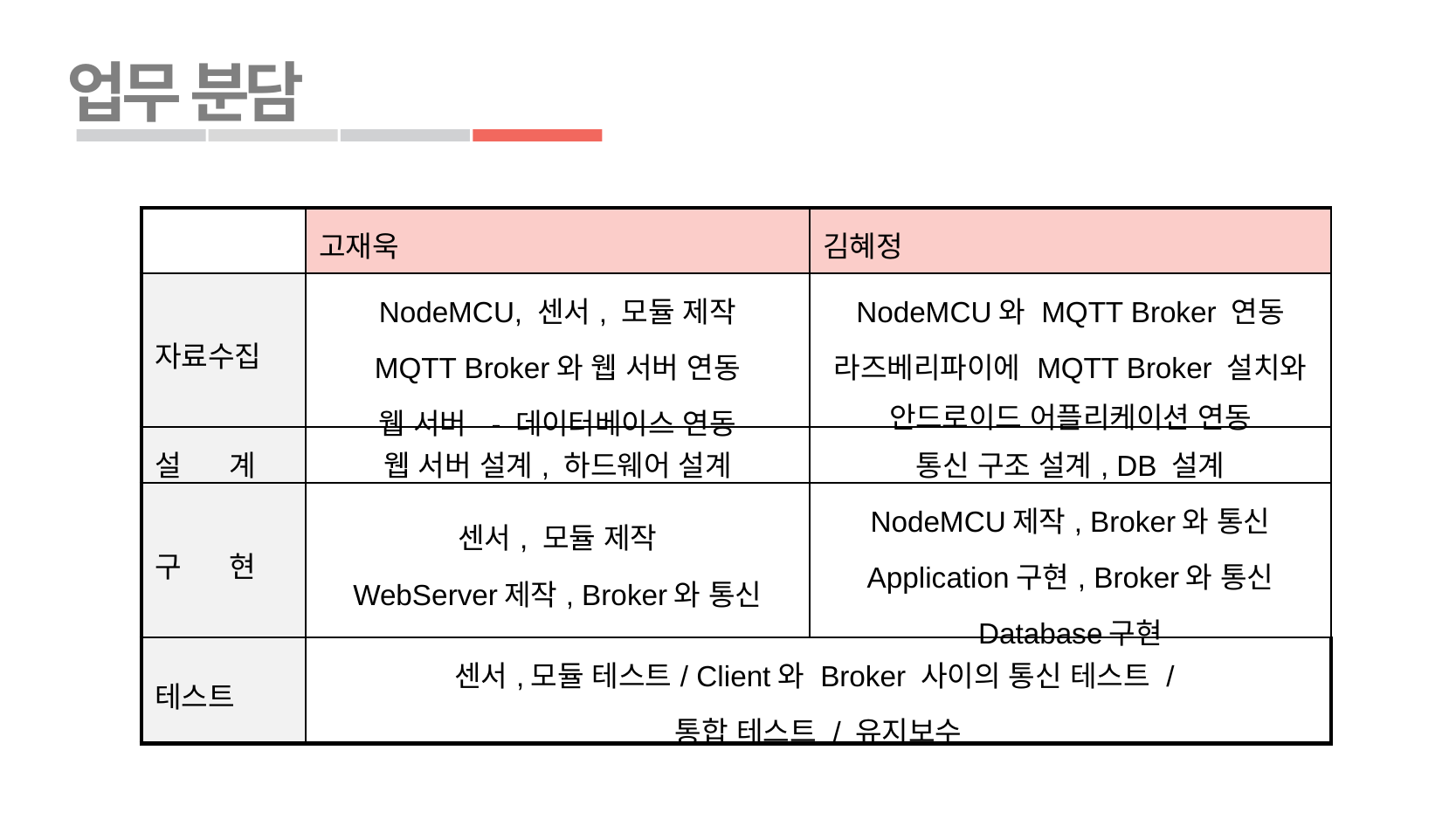

업무 분담

|  | 고재욱 | 김혜정 |
| --- | --- | --- |
| 자료수집 | NodeMCU, 센서, 모듈 제작 MQTT Broker와 웹 서버 연동 웹 서버 - 데이터베이스 연동 | NodeMCU와 MQTT Broker 연동 라즈베리파이에 MQTT Broker 설치와 안드로이드 어플리케이션 연동 |
| 설 계 | 웹 서버 설계, 하드웨어 설계 | 통신 구조 설계, DB 설계 |
| 구 현 | 센서, 모듈 제작 WebServer제작, Broker와 통신 | NodeMCU제작, Broker와 통신 Application구현, Broker와 통신 Database구현 |
| 테스트 | 센서,모듈 테스트/ Client와 Broker 사이의 통신 테스트 / 통합 테스트 / 유지보수 |  |